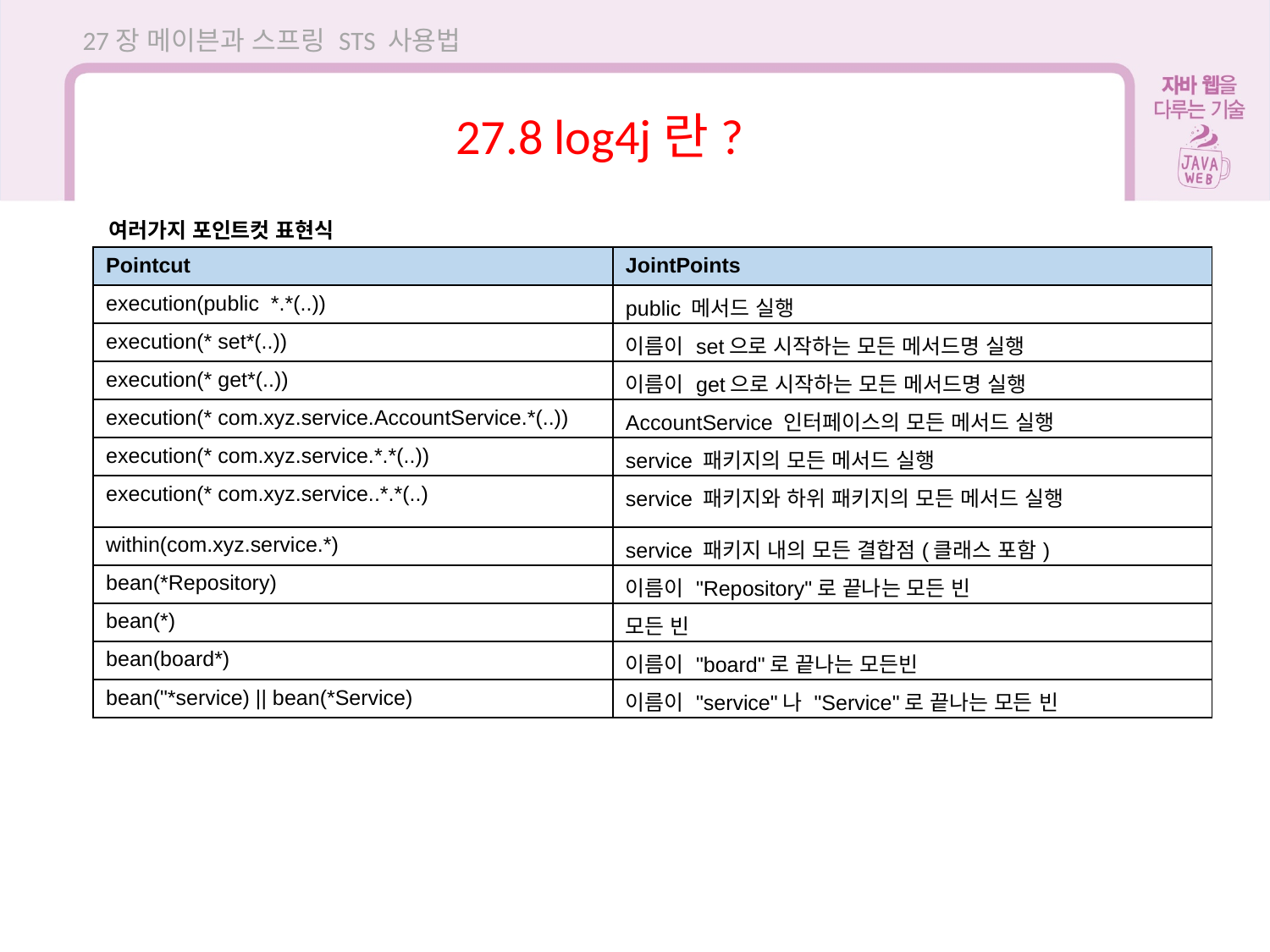

27장 메이븐과 스프링 STS 사용법
27.8 log4j란?
여러가지 포인트컷 표현식
| Pointcut | JointPoints |
| --- | --- |
| execution(public \*.\*(..)) | public 메서드 실행 |
| execution(\* set\*(..)) | 이름이 set으로 시작하는 모든 메서드명 실행 |
| execution(\* get\*(..)) | 이름이 get으로 시작하는 모든 메서드명 실행 |
| execution(\* com.xyz.service.AccountService.\*(..)) | AccountService 인터페이스의 모든 메서드 실행 |
| execution(\* com.xyz.service.\*.\*(..)) | service 패키지의 모든 메서드 실행 |
| execution(\* com.xyz.service..\*.\*(..) | service 패키지와 하위 패키지의 모든 메서드 실행 |
| within(com.xyz.service.\*) | service 패키지 내의 모든 결합점(클래스 포함) |
| bean(\*Repository) | 이름이 "Repository"로 끝나는 모든 빈 |
| bean(\*) | 모든 빈 |
| bean(board\*) | 이름이 "board"로 끝나는 모든빈 |
| bean("\*service) || bean(\*Service) | 이름이 "service"나 "Service"로 끝나는 모든 빈 |